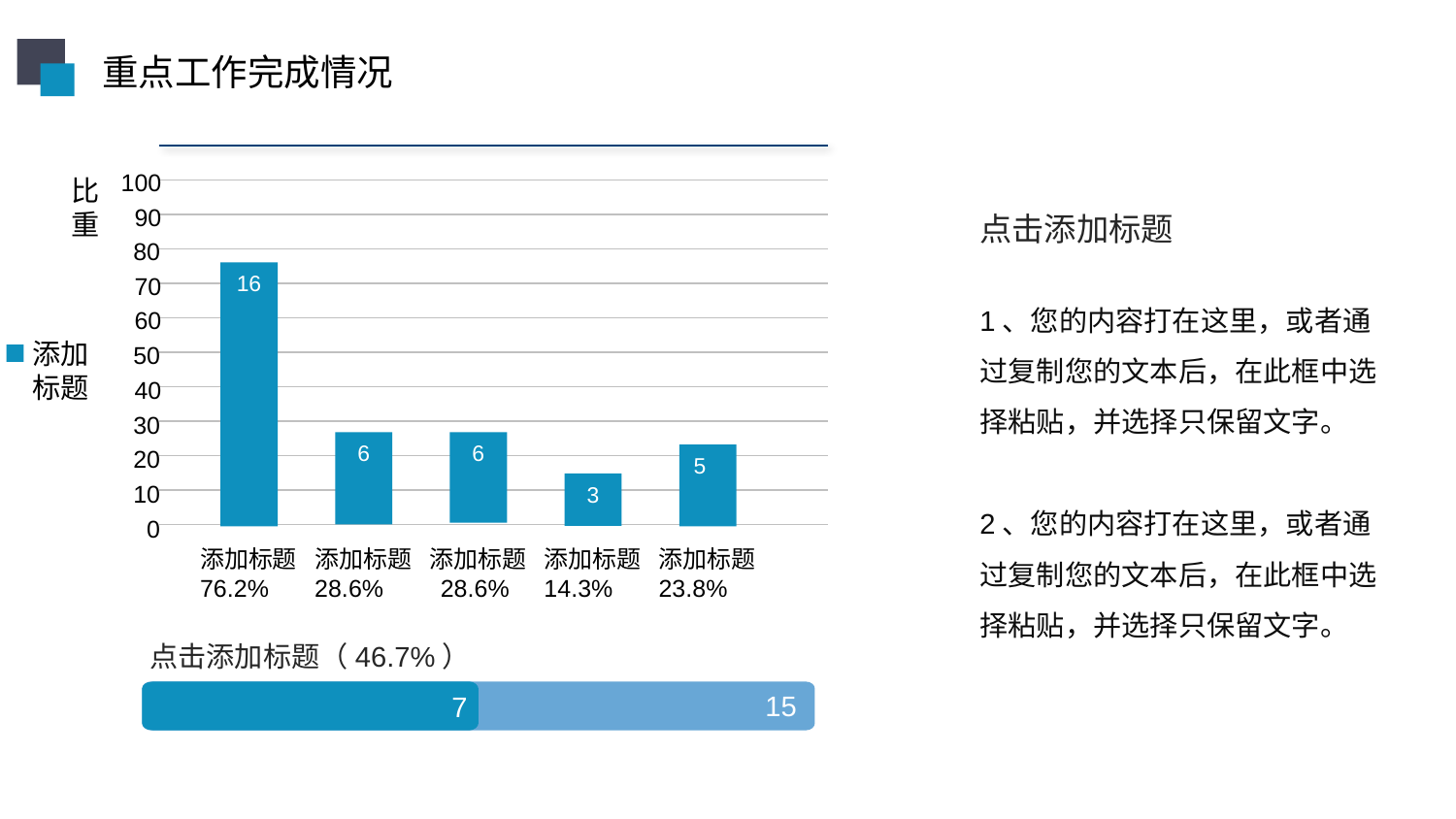

重点工作完成情况
100
比重
90
点击添加标题
80
16
70
1、您的内容打在这里，或者通过复制您的文本后，在此框中选择粘贴，并选择只保留文字。

2、您的内容打在这里，或者通过复制您的文本后，在此框中选择粘贴，并选择只保留文字。

60
添加
标题

50
40
30
6
6
20
5
10
3
0
添加标题  76.2%
添加标题  28.6%
添加标题  28.6%
添加标题  14.3%
添加标题  23.8%
点击添加标题（46.7%）
15
7